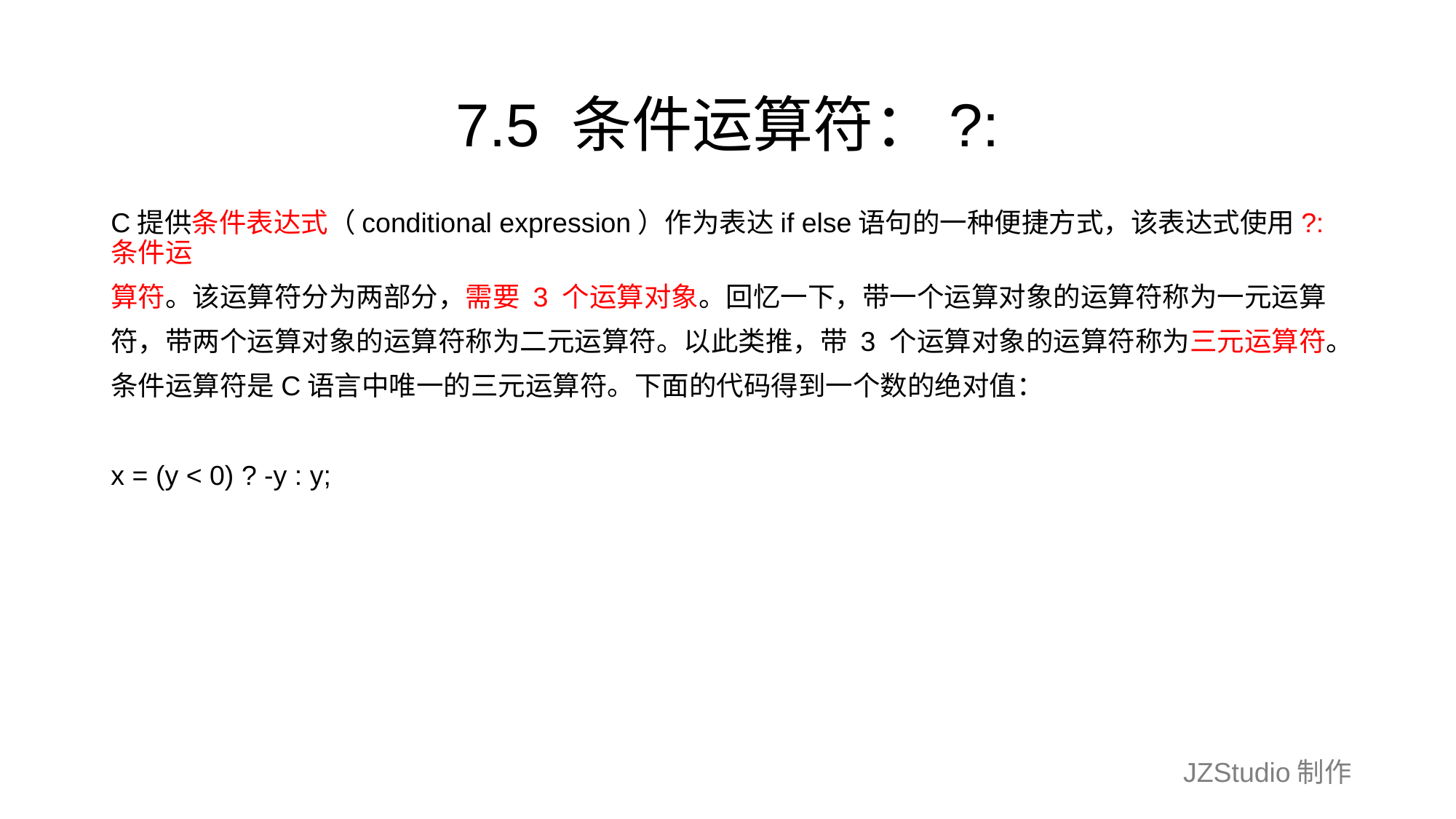

# 7.5 条件运算符：?:
C提供条件表达式（conditional expression）作为表达if else语句的一种便捷方式，该表达式使用?:条件运
算符。该运算符分为两部分，需要 3 个运算对象。回忆一下，带一个运算对象的运算符称为一元运算
符，带两个运算对象的运算符称为二元运算符。以此类推，带 3 个运算对象的运算符称为三元运算符。
条件运算符是C语言中唯一的三元运算符。下面的代码得到一个数的绝对值：

x = (y < 0) ? -y : y;